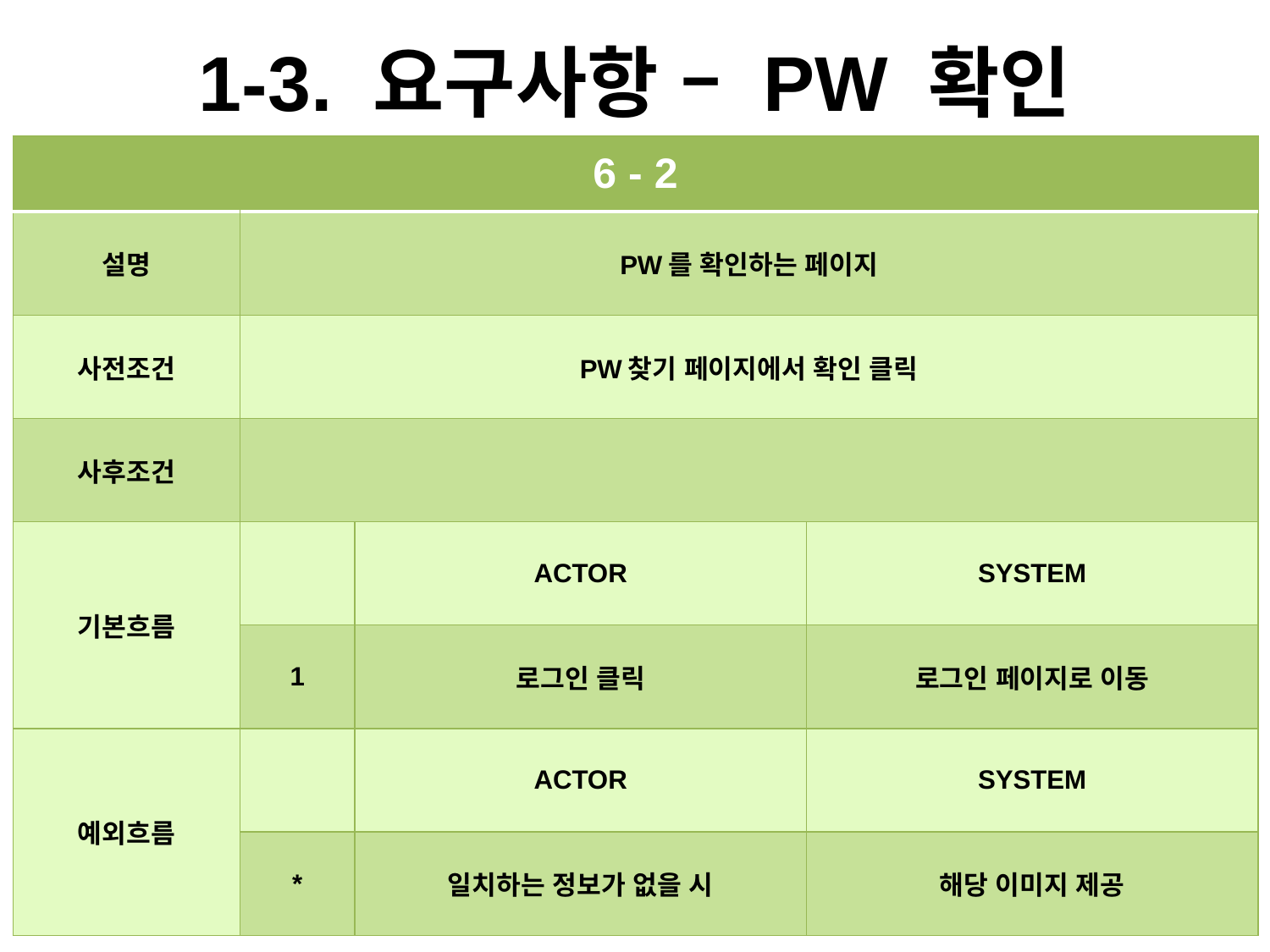

# 1-3. 요구사항 – PW 확인
| 6 - 2 |  |  |  |
| --- | --- | --- | --- |
| 설명 | PW를 확인하는 페이지 |  |  |
| 사전조건 | PW찾기 페이지에서 확인 클릭 |  |  |
| 사후조건 |  |  |  |
| 기본흐름 |  | ACTOR | SYSTEM |
|  | 1 | 로그인 클릭 | 로그인 페이지로 이동 |
| 예외흐름 |  | ACTOR | SYSTEM |
|  | \* | 일치하는 정보가 없을 시 | 해당 이미지 제공 |